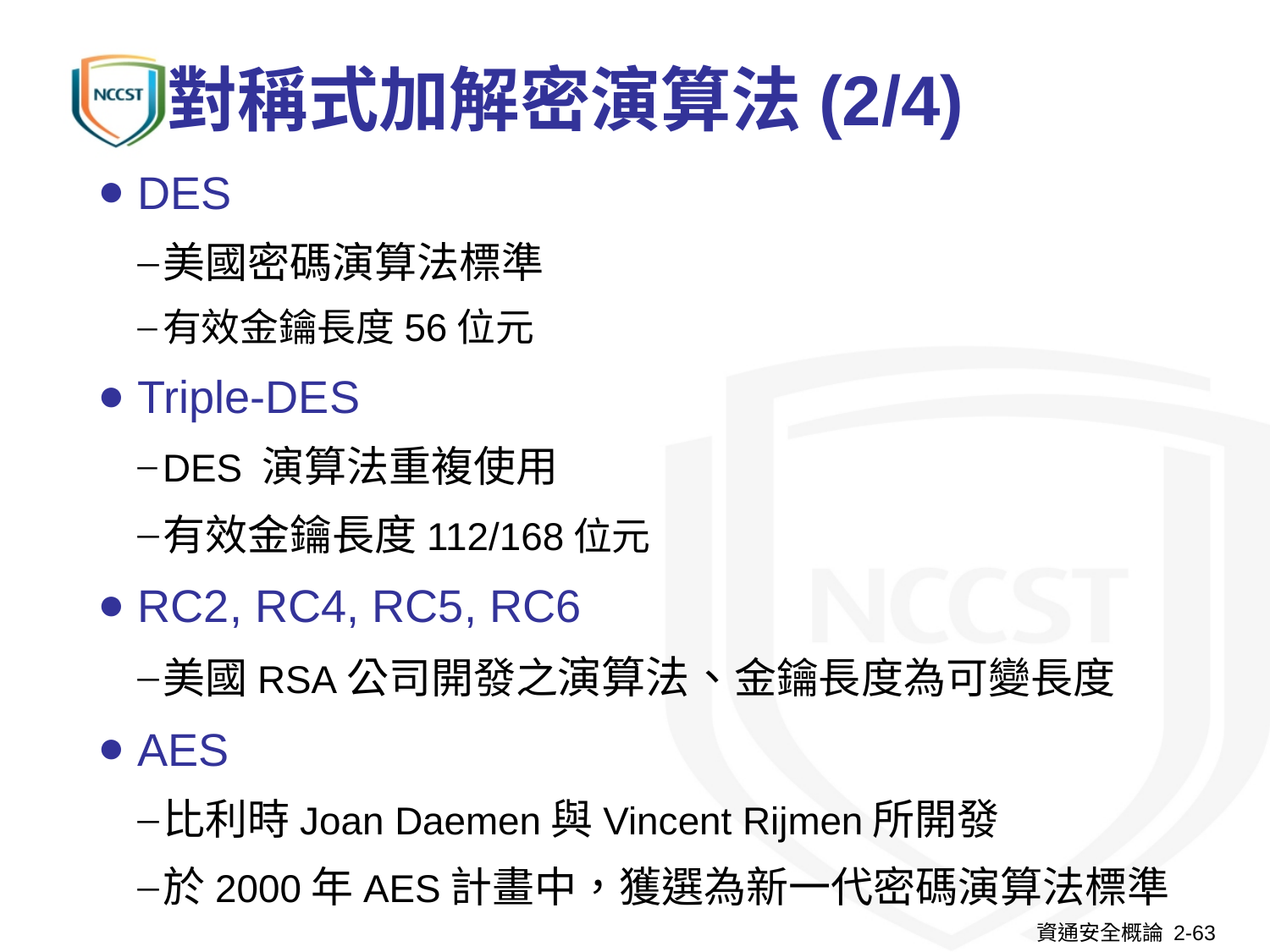

對稱式加解密演算法(2/4)
DES
美國密碼演算法標準
有效金鑰長度56位元
Triple-DES
DES 演算法重複使用
有效金鑰長度112/168位元
RC2, RC4, RC5, RC6
美國RSA公司開發之演算法、金鑰長度為可變長度
AES
比利時Joan Daemen與Vincent Rijmen所開發
於2000年AES計畫中，獲選為新一代密碼演算法標準